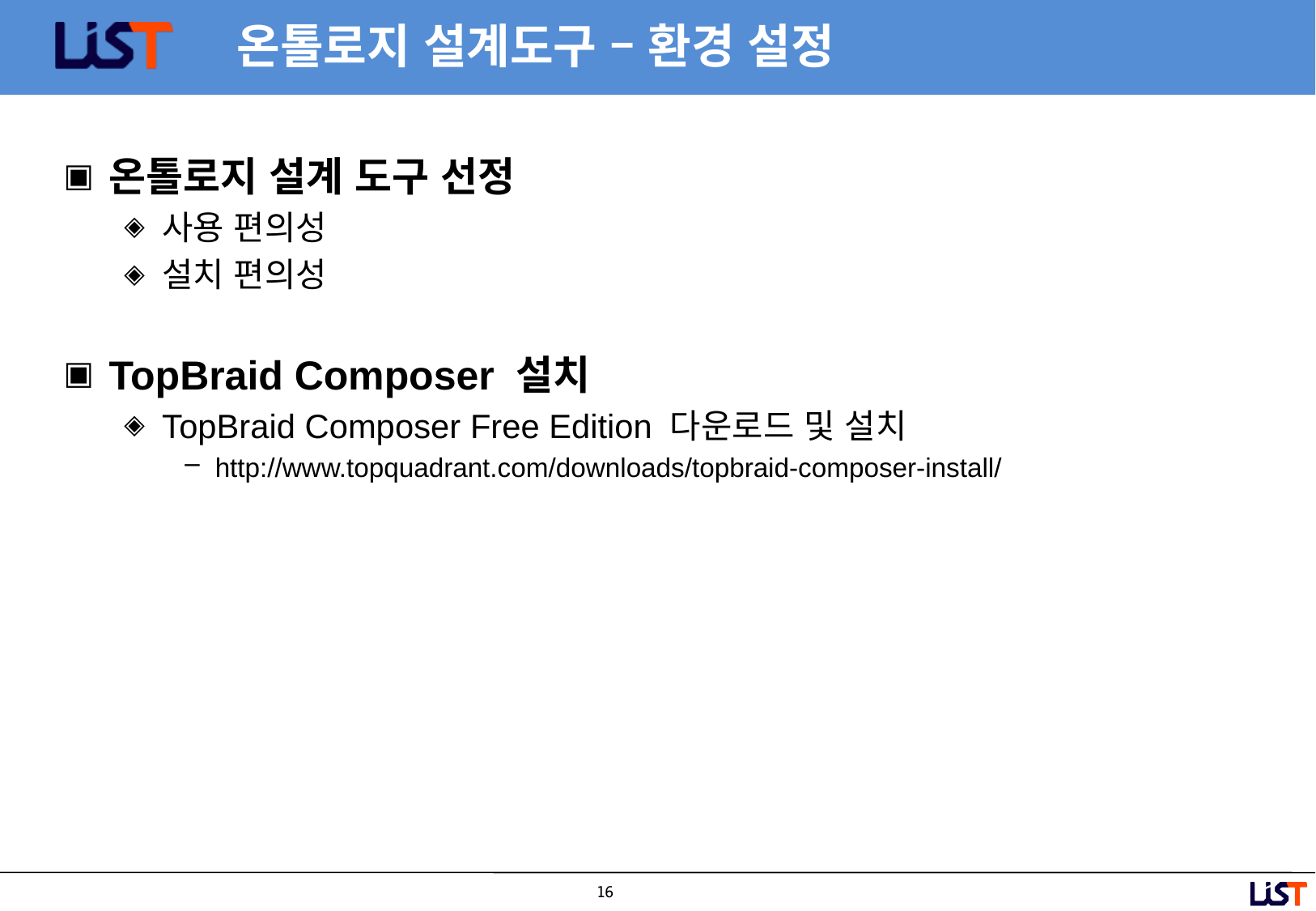

# 온톨로지 설계도구 – 환경 설정

온톨로지 설계 도구 선정
사용 편의성
설치 편의성

TopBraid Composer 설치
TopBraid Composer Free Edition 다운로드 및 설치
http://www.topquadrant.com/downloads/topbraid-composer-install/